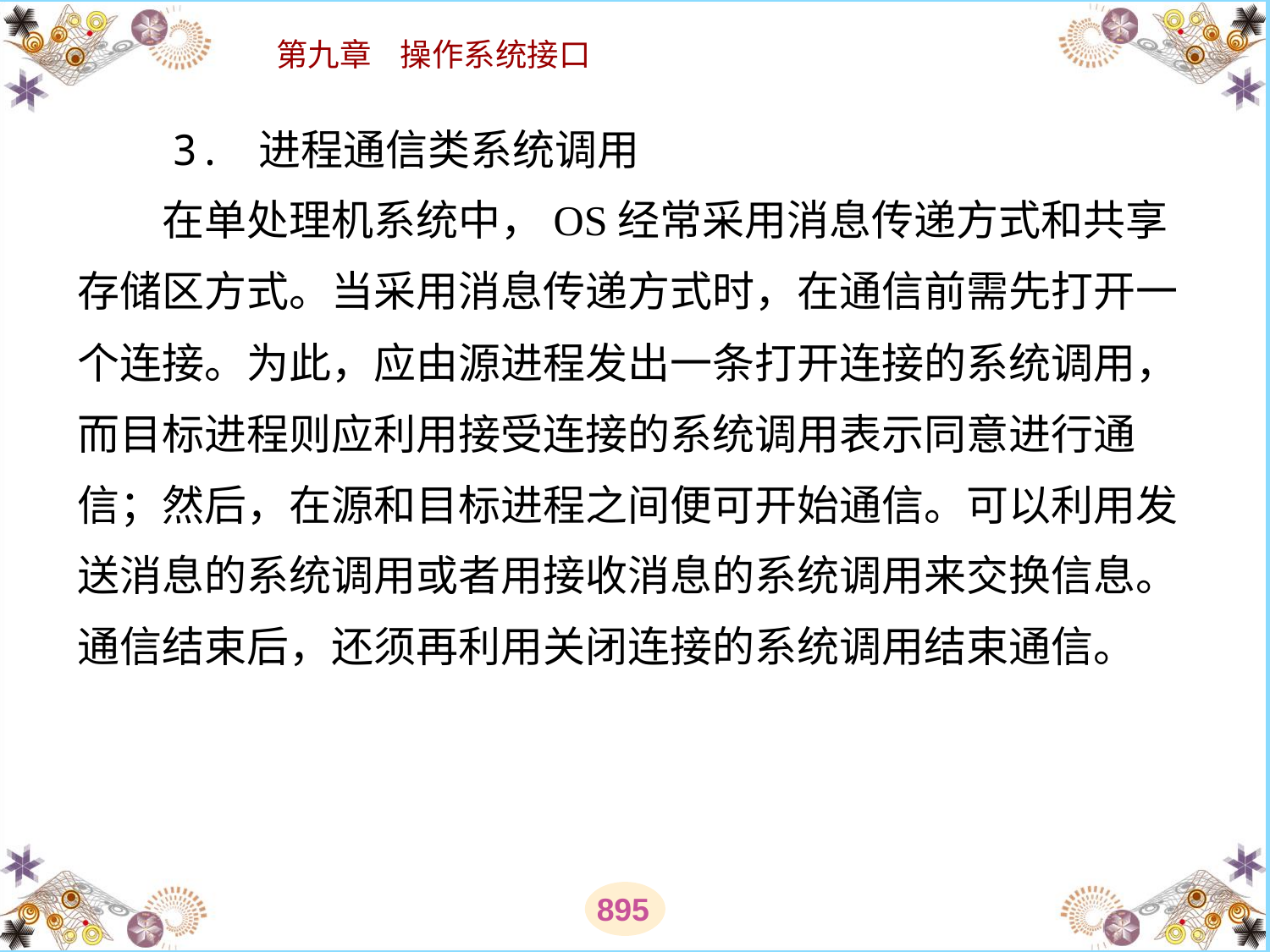

# 3. 进程通信类系统调用 　　在单处理机系统中，OS经常采用消息传递方式和共享存储区方式。当采用消息传递方式时，在通信前需先打开一个连接。为此，应由源进程发出一条打开连接的系统调用，而目标进程则应利用接受连接的系统调用表示同意进行通信；然后，在源和目标进程之间便可开始通信。可以利用发送消息的系统调用或者用接收消息的系统调用来交换信息。通信结束后，还须再利用关闭连接的系统调用结束通信。